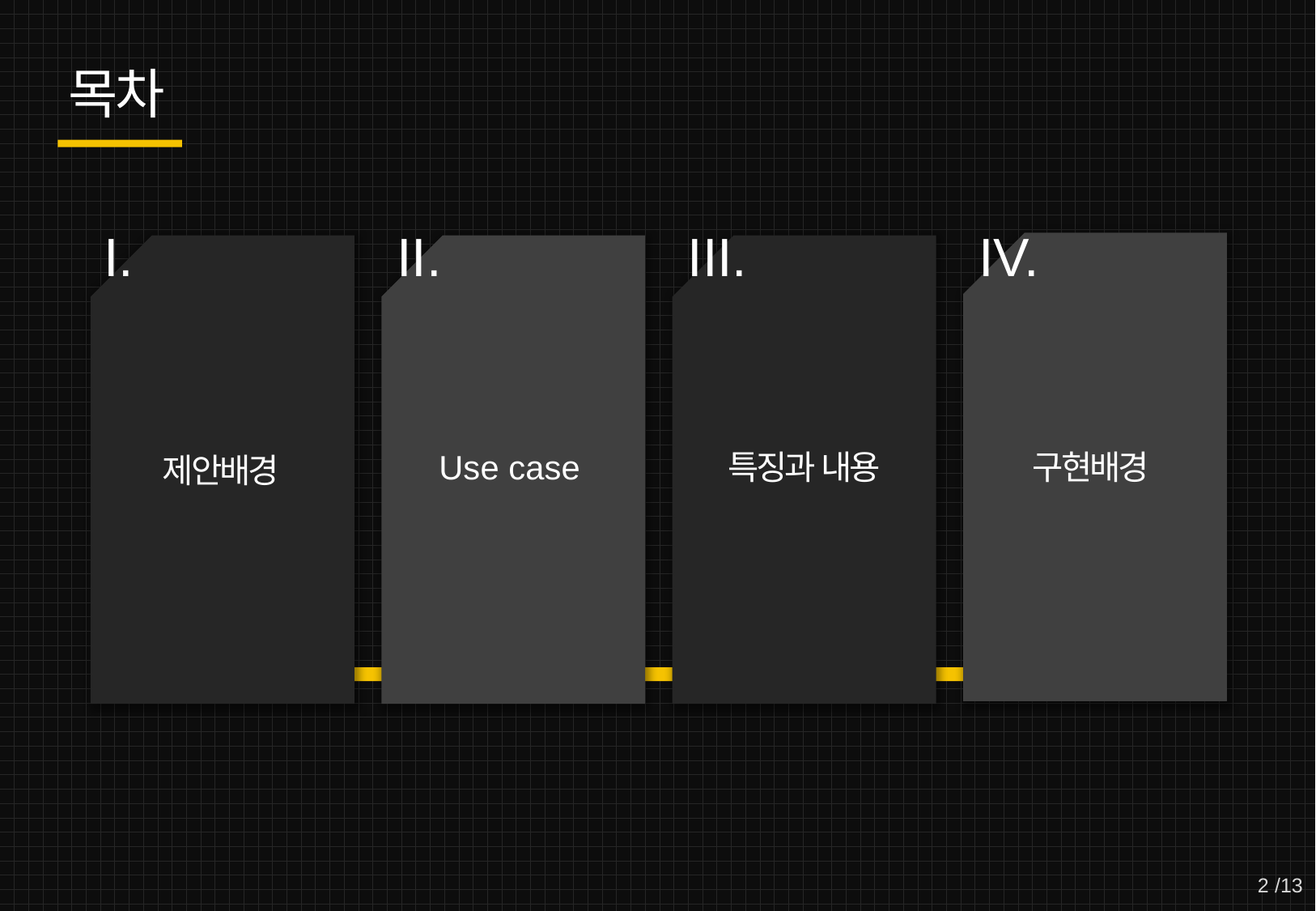

목차

 Use case
특징과 내용
구현배경
제안배경
2 /13